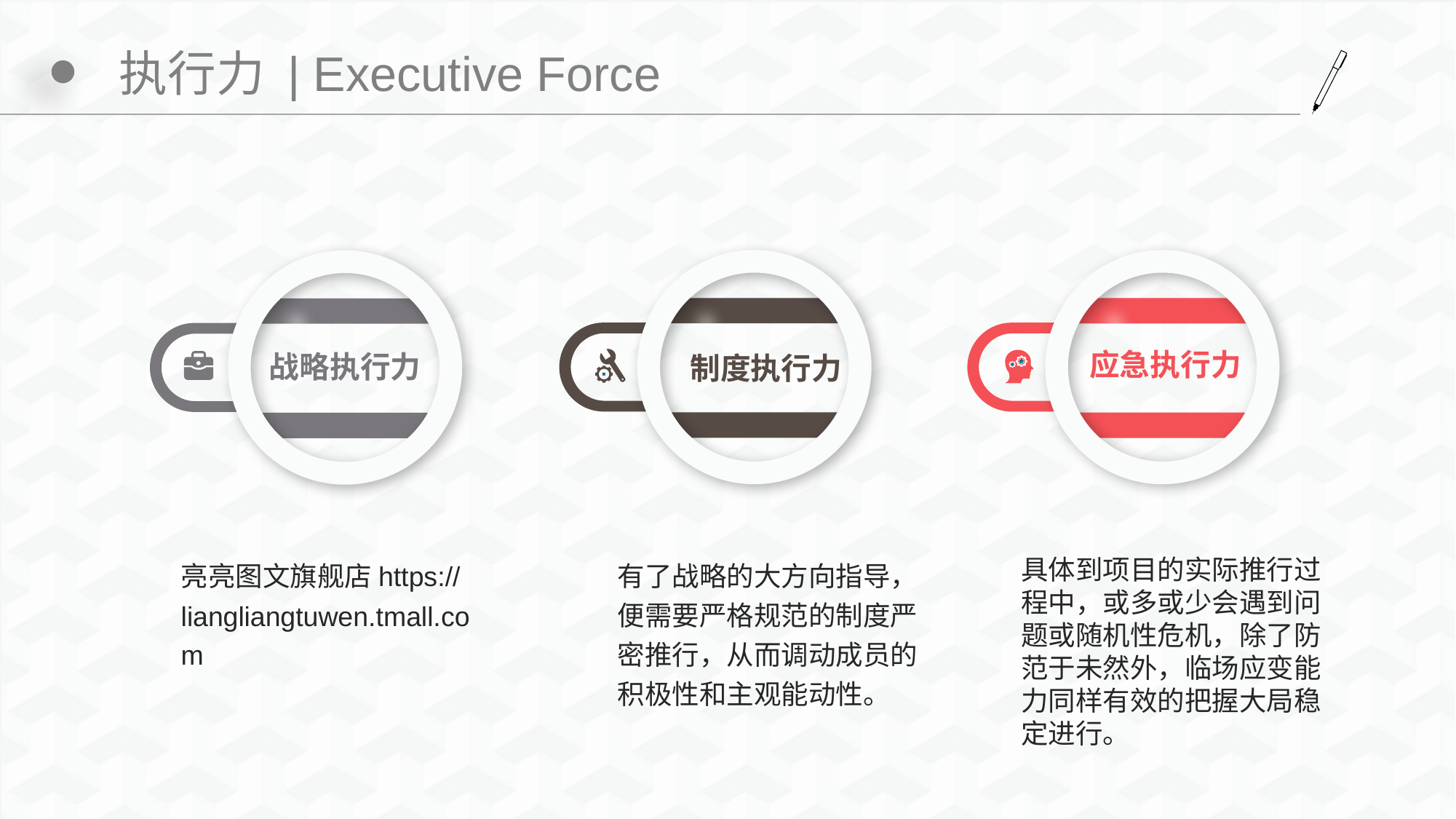

# 执行力 | Executive Force

制度执行力

应急执行力

战略执行力

有了战略的大方向指导，便需要严格规范的制度严密推行，从而调动成员的积极性和主观能动性。
亮亮图文旗舰店https://liangliangtuwen.tmall.com
具体到项目的实际推行过程中，或多或少会遇到问题或随机性危机，除了防范于未然外，临场应变能力同样有效的把握大局稳定进行。